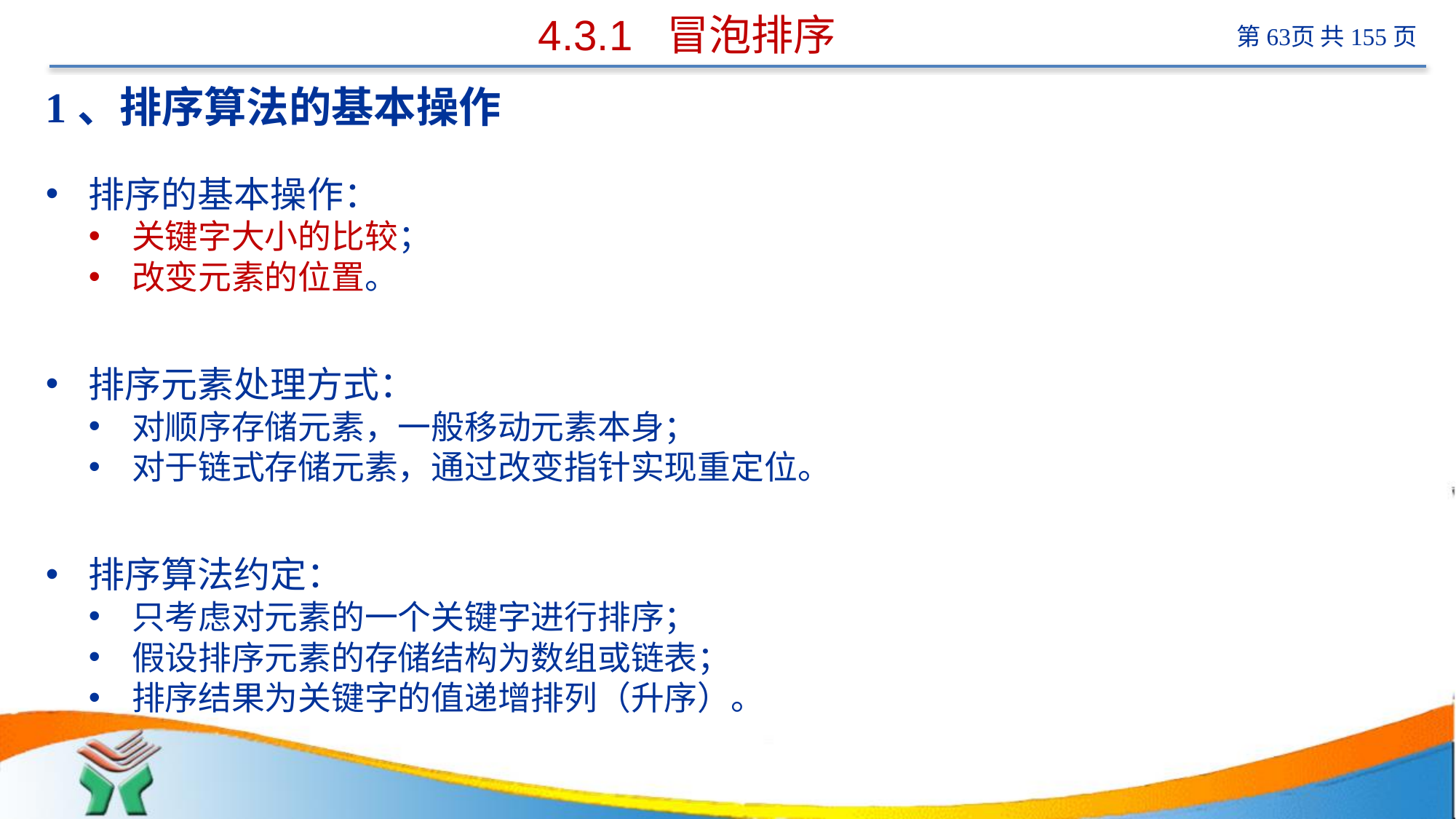

# 4.3.1  冒泡排序
1、排序算法的基本操作

排序的基本操作：
关键字大小的比较；
改变元素的位置。

排序元素处理方式：
对顺序存储元素，一般移动元素本身；
对于链式存储元素，通过改变指针实现重定位。

排序算法约定：
只考虑对元素的一个关键字进行排序；
假设排序元素的存储结构为数组或链表；
排序结果为关键字的值递增排列（升序）。